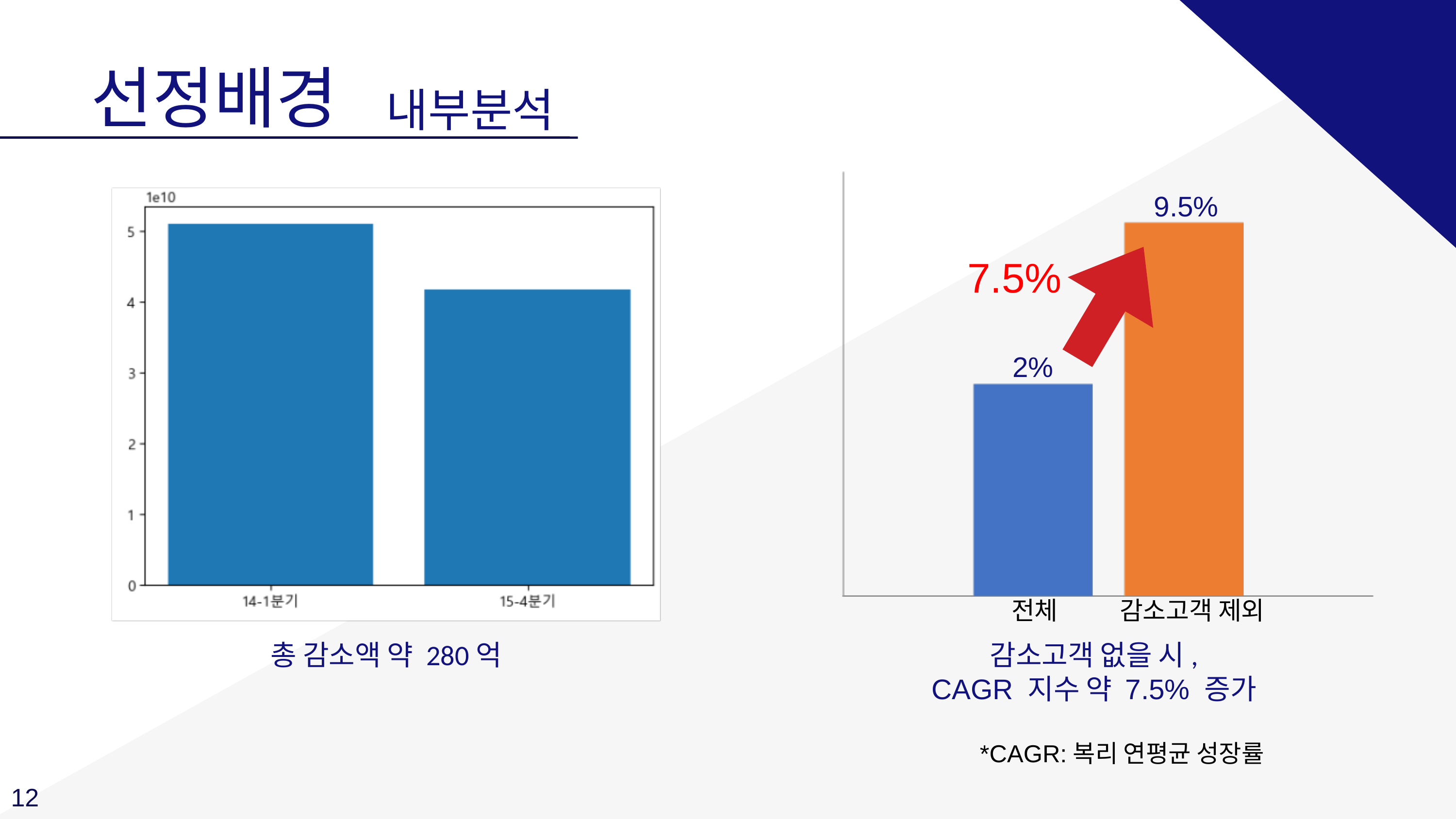

선정배경
내부분석

9.5%
7.5%

2%
감소고객 제외
전체
총 감소액 약 280억
감소고객 없을 시,
CAGR 지수 약 7.5% 증가
*CAGR:복리 연평균 성장률
12